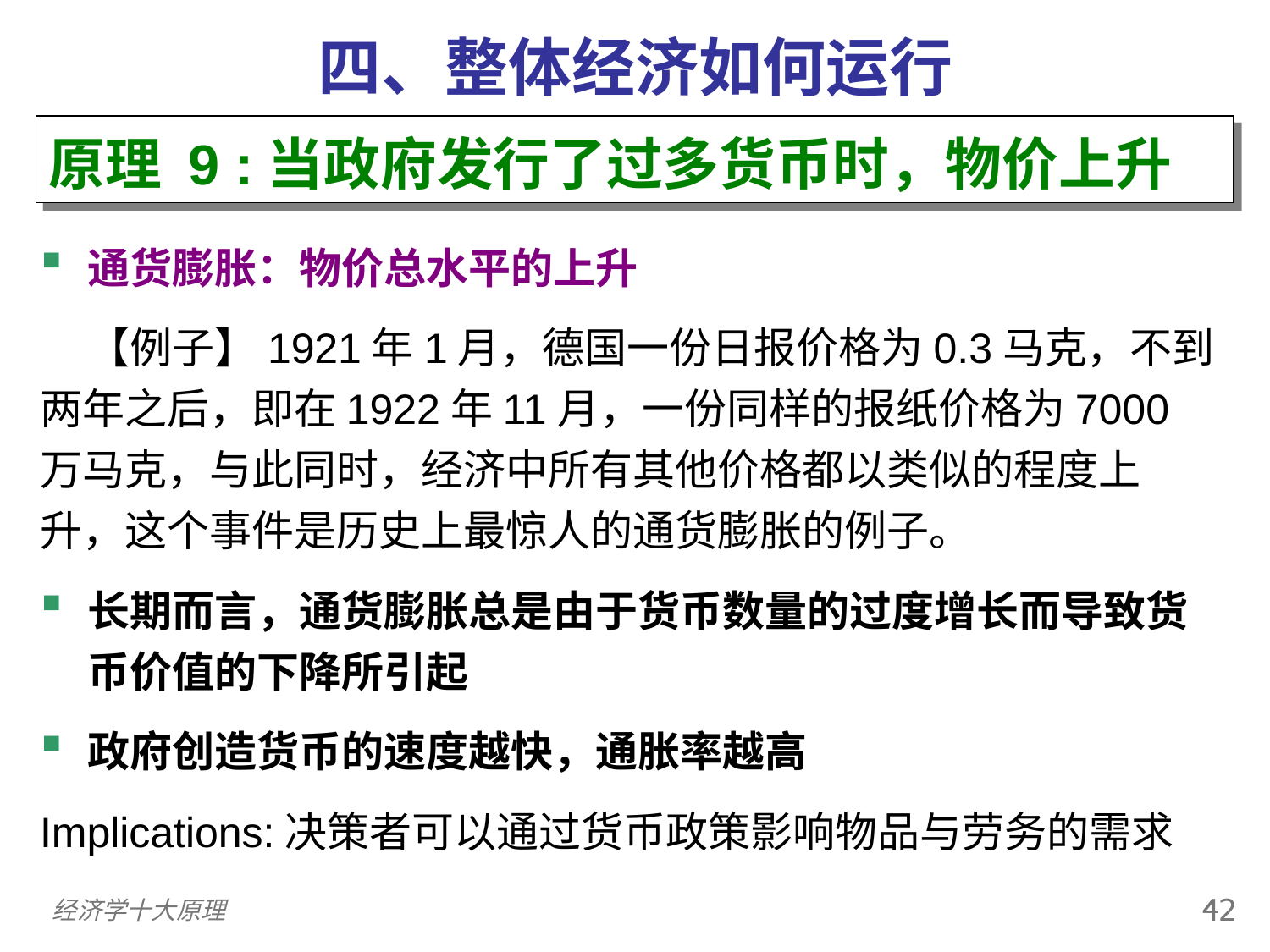

四、整体经济如何运行
原理 9 :当政府发行了过多货币时，物价上升
通货膨胀：物价总水平的上升
    【例子】1921年1月，德国一份日报价格为0.3马克，不到两年之后，即在1922年11月，一份同样的报纸价格为7000万马克，与此同时，经济中所有其他价格都以类似的程度上升，这个事件是历史上最惊人的通货膨胀的例子。
长期而言，通货膨胀总是由于货币数量的过度增长而导致货币价值的下降所引起
政府创造货币的速度越快，通胀率越高
Implications:决策者可以通过货币政策影响物品与劳务的需求

42
经济学十大原理